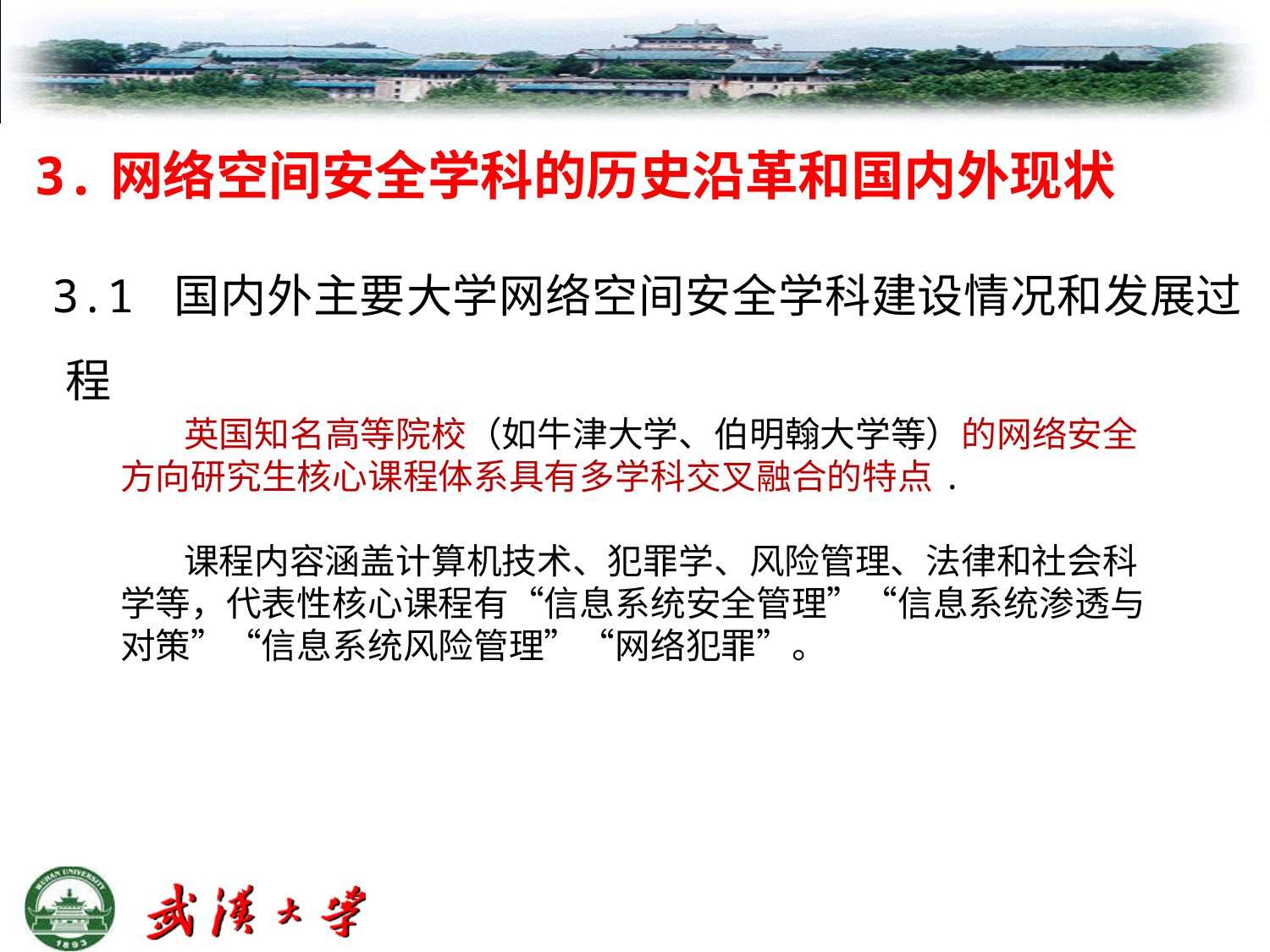

# 3.网络空间安全学科的历史沿革和国内外现状
 3.1 国内外主要大学网络空间安全学科建设情况和发展过程

英国知名高等院校（如牛津大学、伯明翰大学等）的网络安全方向研究生核心课程体系具有多学科交叉融合的特点.

课程内容涵盖计算机技术、犯罪学、风险管理、法律和社会科学等，代表性核心课程有“信息系统安全管理”“信息系统渗透与对策”“信息系统风险管理”“网络犯罪”。